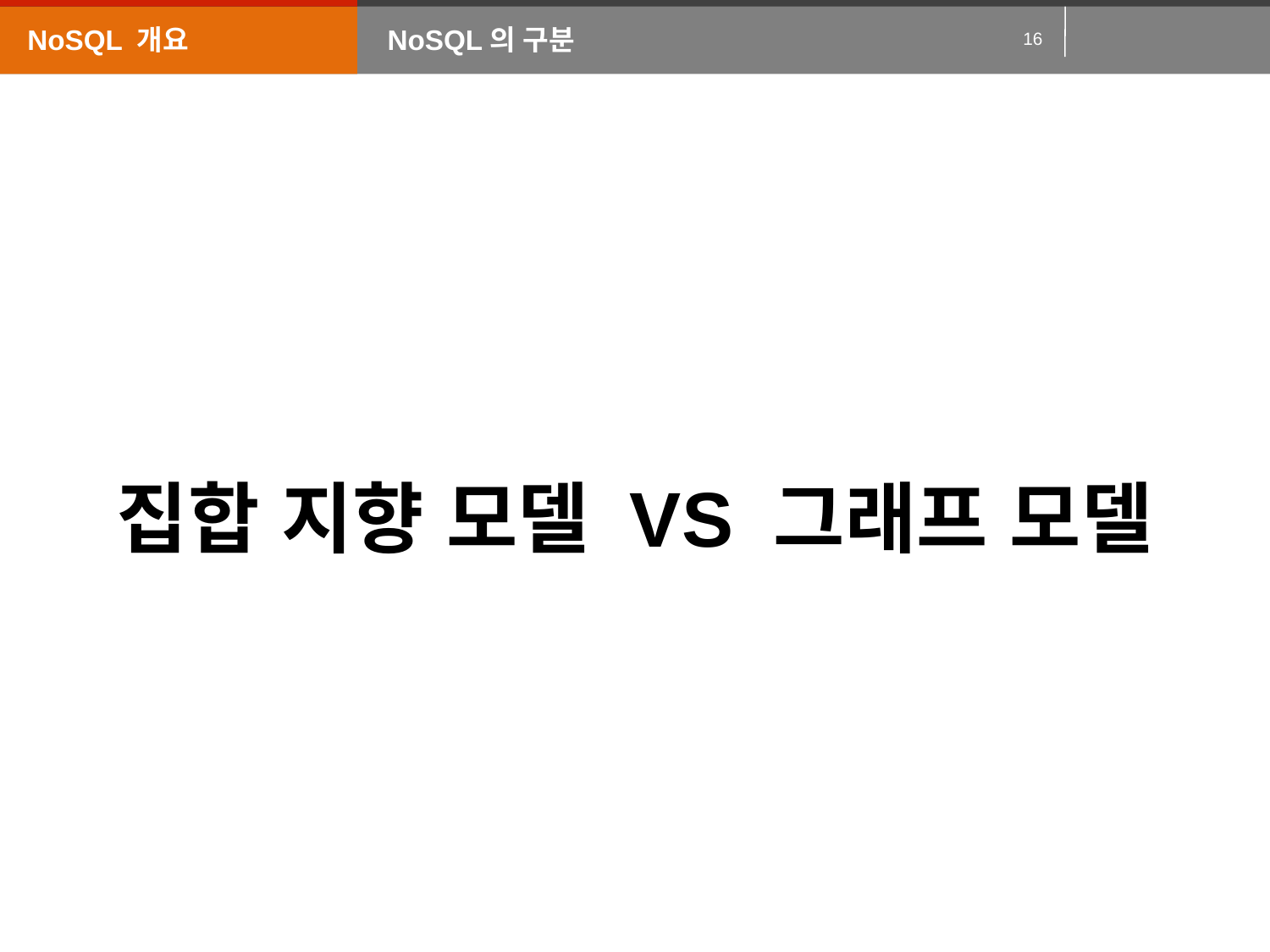

NoSQL 개요
NoSQL의 구분
집합 지향 모델 VS 그래프 모델